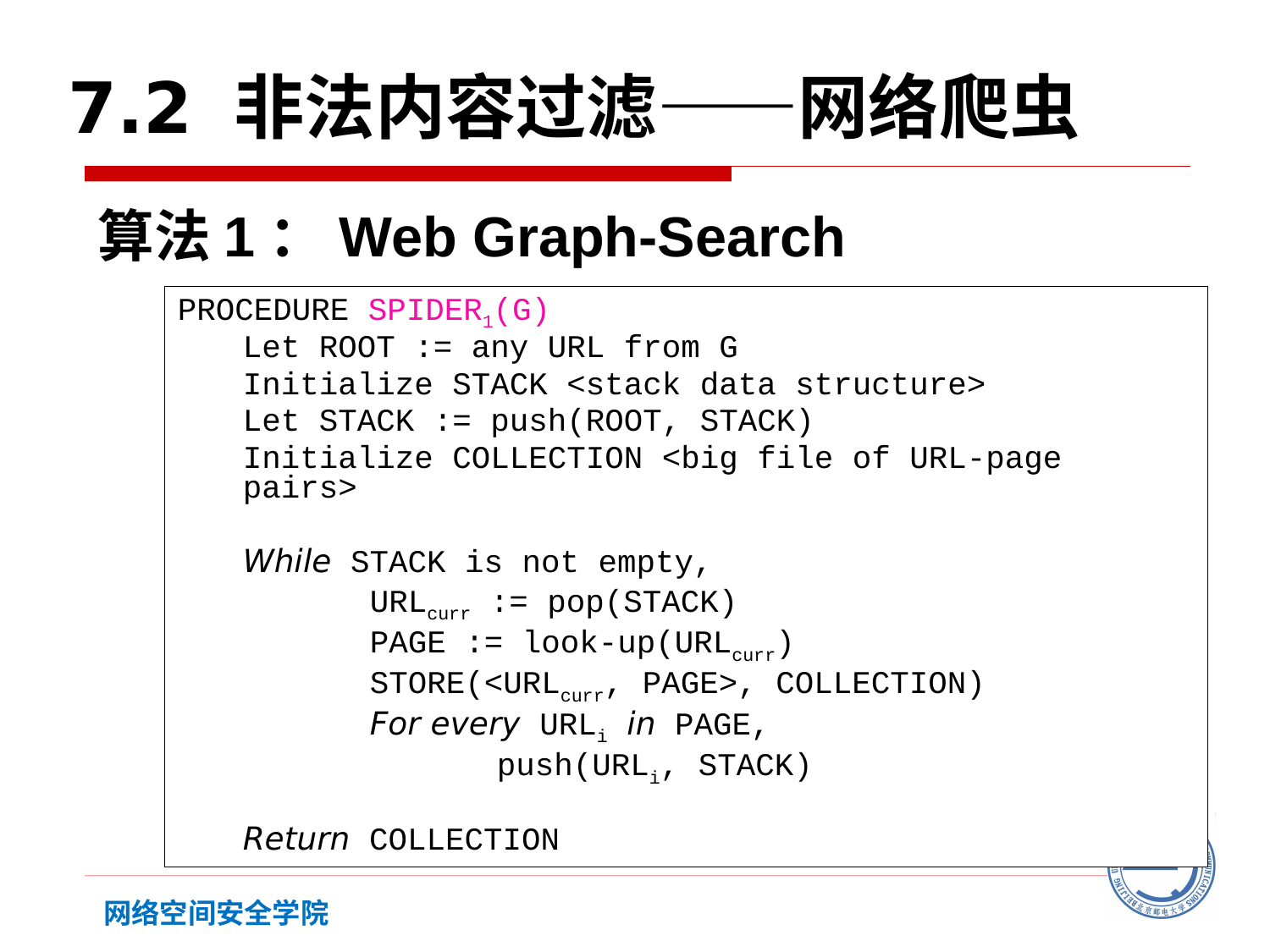

7.2 非法内容过滤——网络爬虫
算法1：Web Graph-Search
PROCEDURE SPIDER1(G)
	Let ROOT := any URL from G
	Initialize STACK <stack data structure>
	Let STACK := push(ROOT, STACK)
	Initialize COLLECTION <big file of URL-page pairs>

	While STACK is not empty,
		URLcurr := pop(STACK)
		PAGE := look-up(URLcurr)
		STORE(<URLcurr, PAGE>, COLLECTION)
		For every URLi in PAGE,
			push(URLi, STACK)

	Return COLLECTION
32